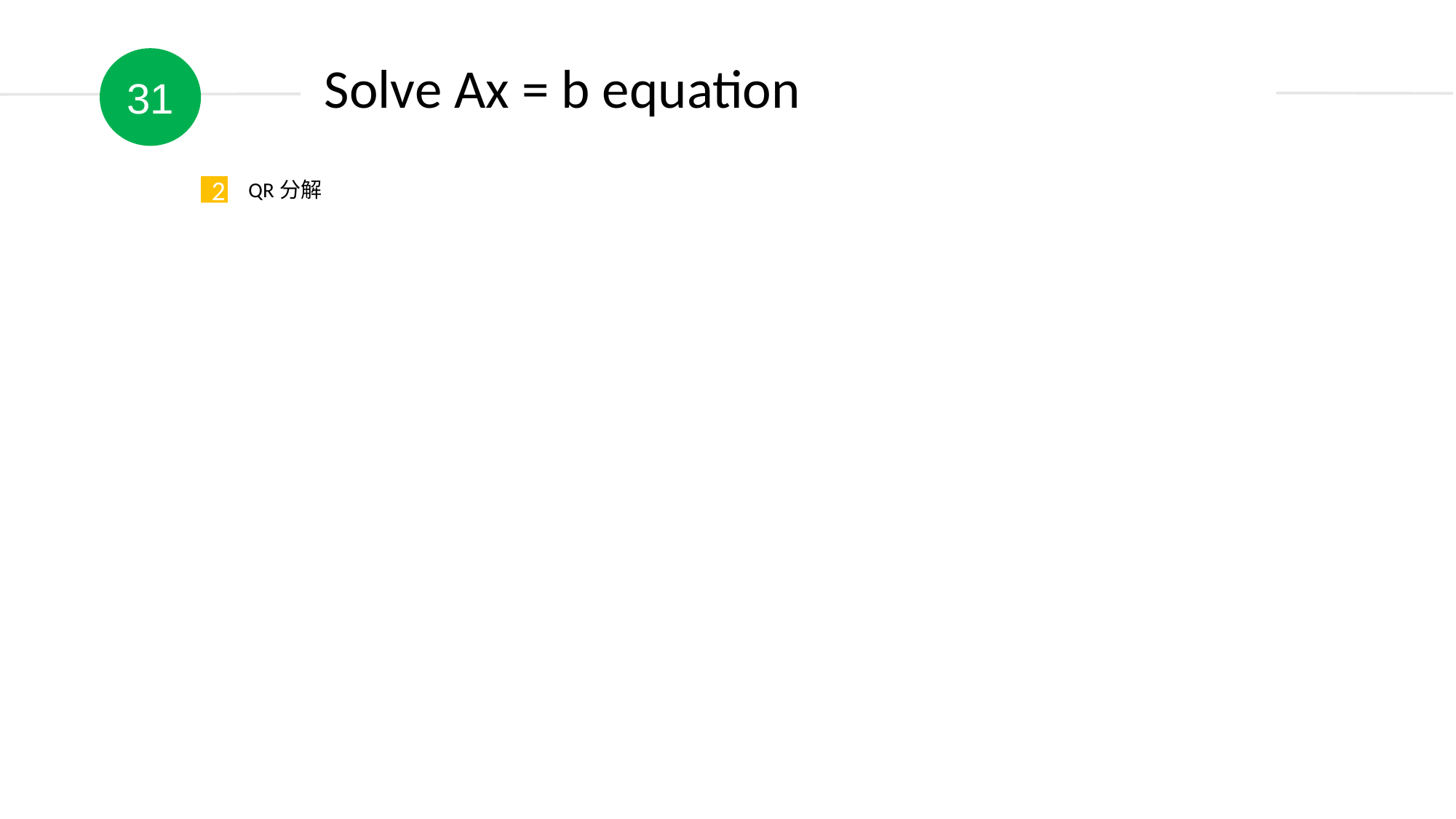

31
Solve Ax = b equation
QR分解
2